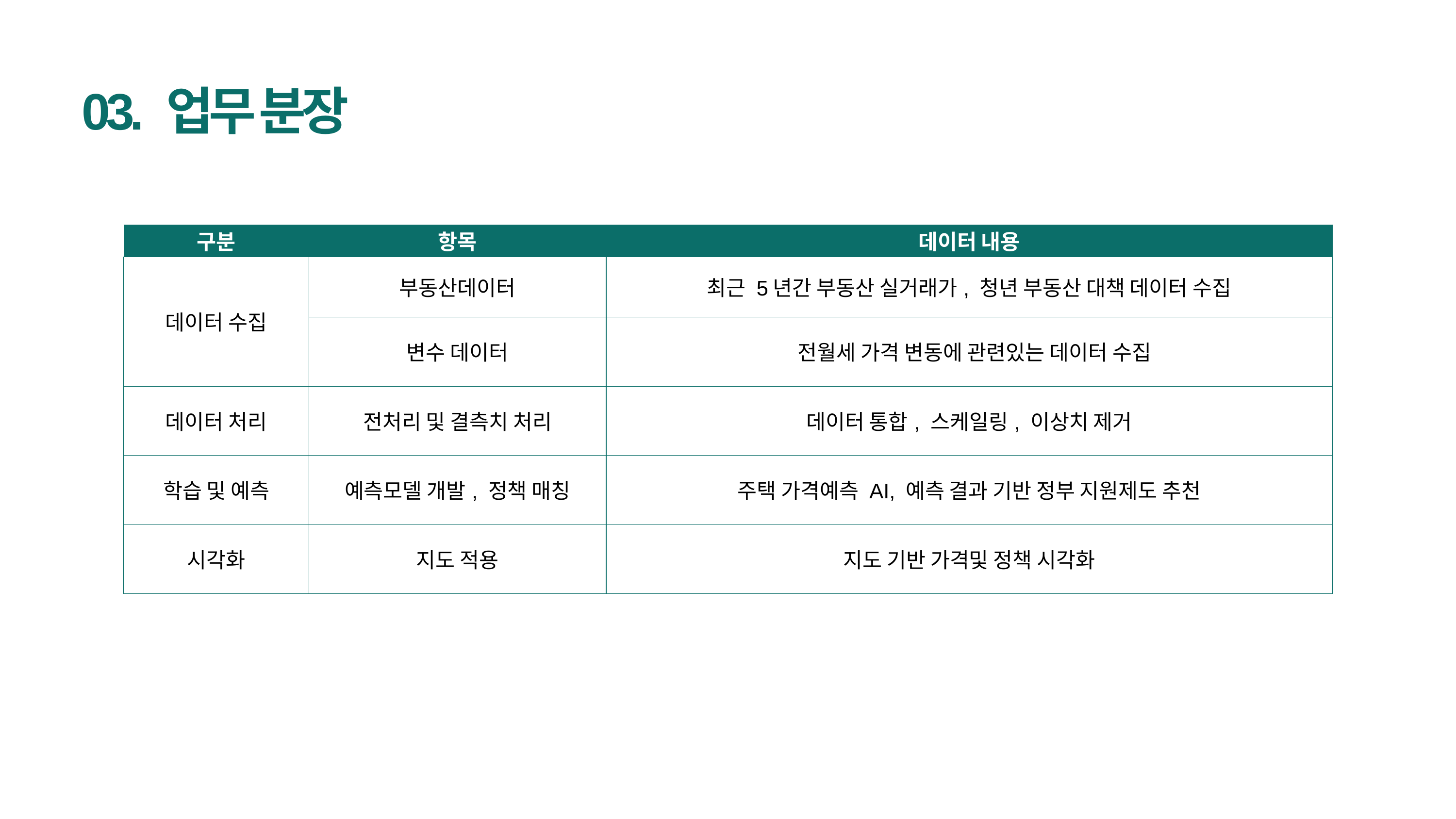

03. 업무 분장
| 구분 | 항목 | 데이터 내용 |
| --- | --- | --- |
| 데이터 수집 | 부동산데이터 | 최근 5년간 부동산 실거래가, 청년 부동산 대책 데이터 수집 |
| 데이터 수집 | 변수 데이터 | 전월세 가격 변동에 관련있는 데이터 수집 |
| 데이터 처리 | 전처리 및 결측치 처리 | 데이터 통합, 스케일링, 이상치 제거 |
| 학습 및 예측 | 예측모델 개발, 정책 매칭 | 주택 가격예측 AI, 예측 결과 기반 정부 지원제도 추천 |
| 시각화 | 지도 적용 | 지도 기반 가격및 정책 시각화 |